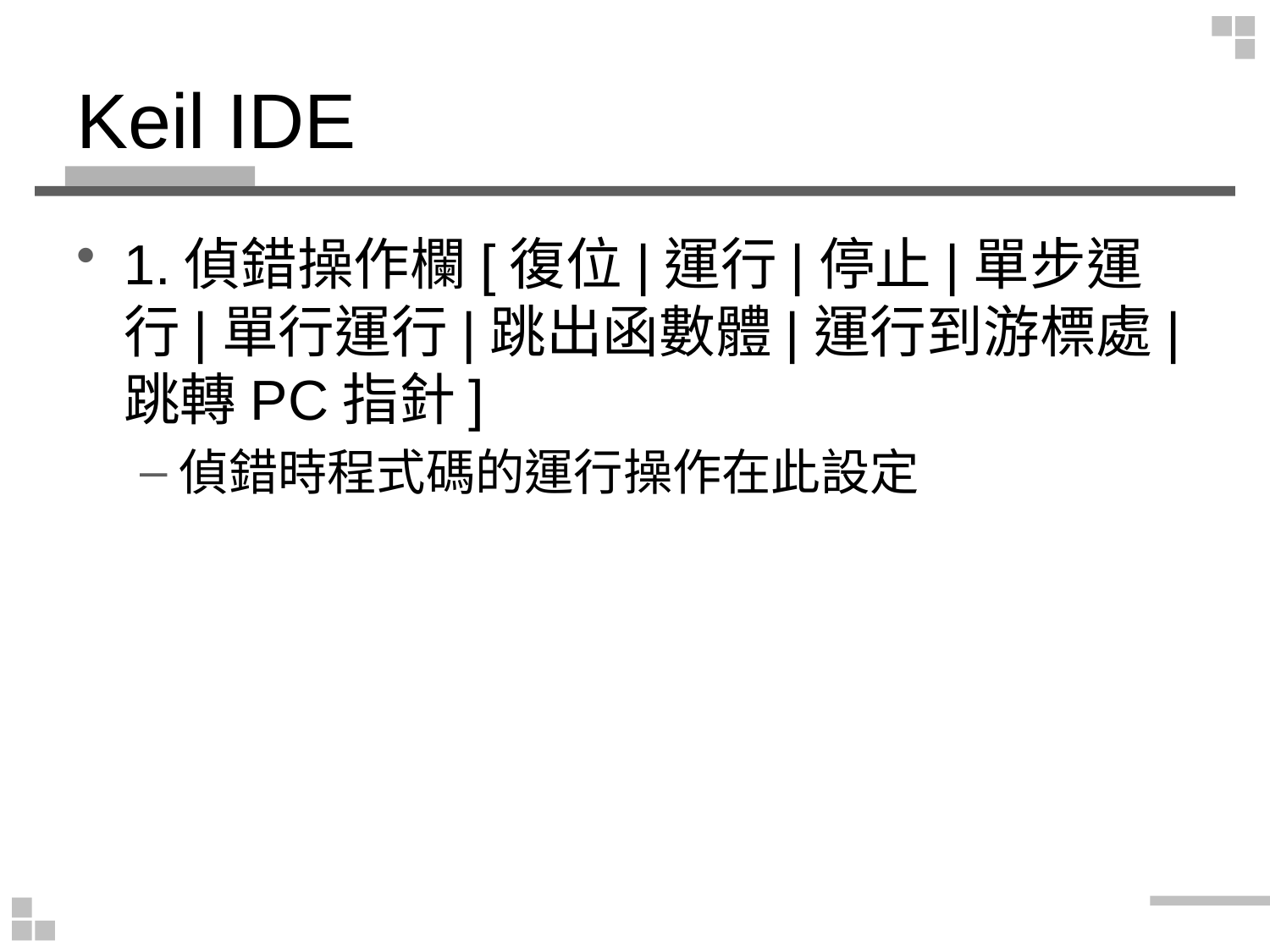

# Keil IDE
1.偵錯操作欄[復位|運行|停止|單步運行|單行運行|跳出函數體|運行到游標處|跳轉PC指針]
偵錯時程式碼的運行操作在此設定